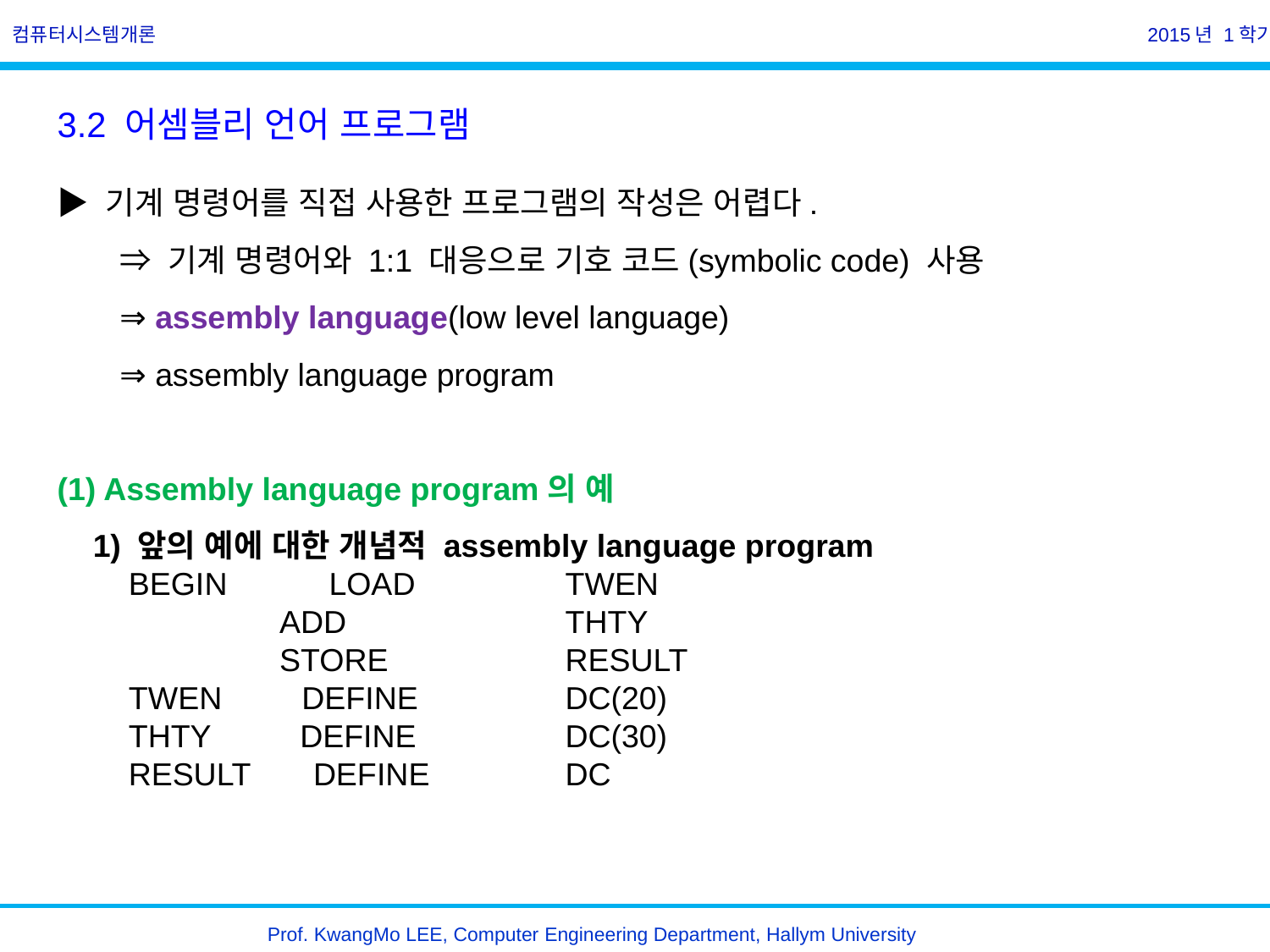

컴퓨터시스템개론
2015년 1학기
3.2 어셈블리 언어 프로그램

▶ 기계 명령어를 직접 사용한 프로그램의 작성은 어렵다.
       ⇒ 기계 명령어와 1:1 대응으로 기호 코드(symbolic code) 사용
       ⇒ assembly language(low level language)
       ⇒ assembly language program

(1) Assembly language program의 예
    1) 앞의 예에 대한 개념적 assembly language program
        BEGIN     	  LOAD		TWEN
                         ADD           	THTY
                         STORE         	RESULT
        TWEN         DEFINE       	DC(20)
        THTY          DEFINE       	DC(30)
        RESULT       DEFINE       	DC
Prof. KwangMo LEE, Computer Engineering Department, Hallym University